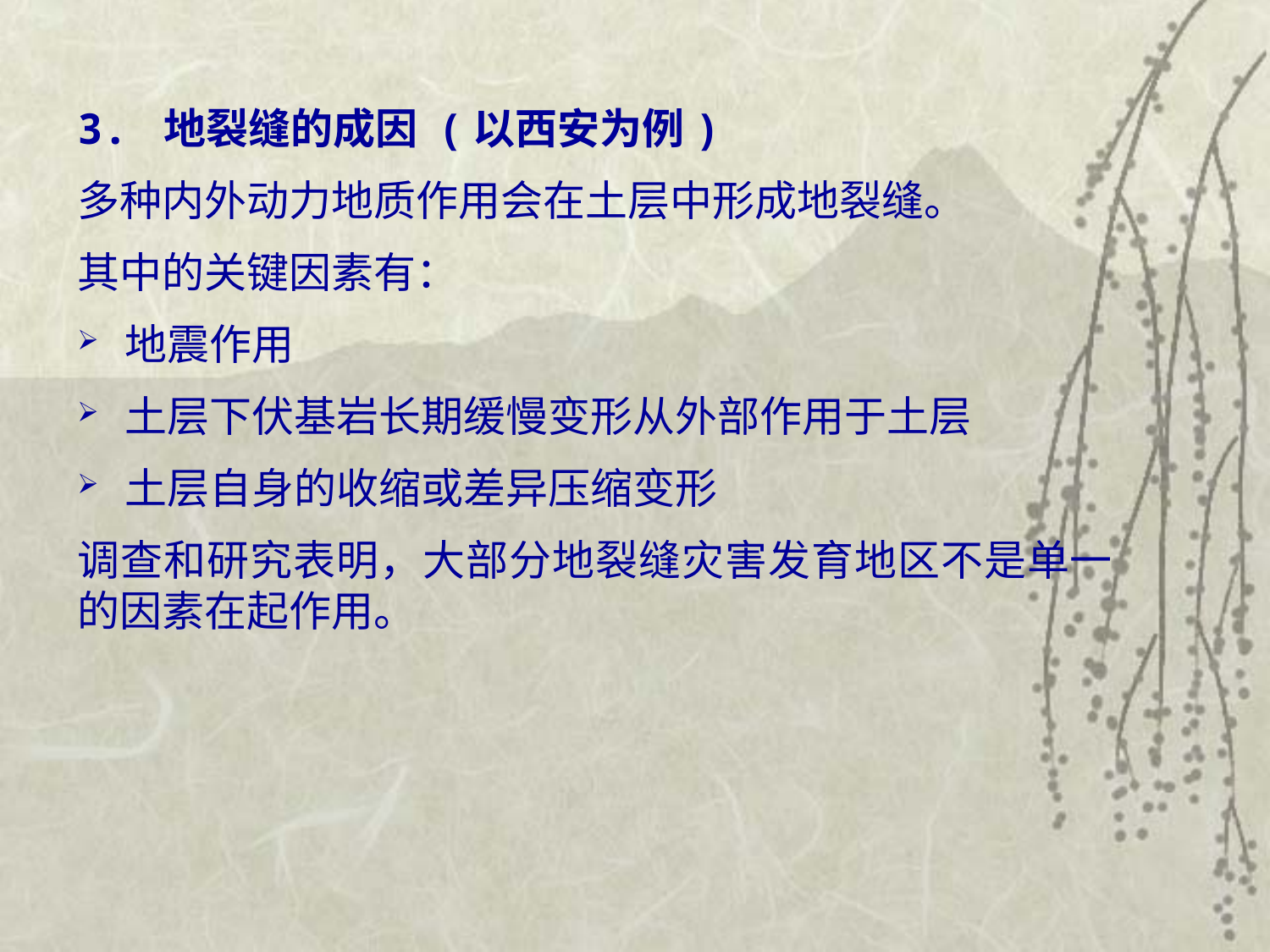

3. 地裂缝的成因 (以西安为例)
多种内外动力地质作用会在土层中形成地裂缝。
其中的关键因素有：
地震作用
土层下伏基岩长期缓慢变形从外部作用于土层
土层自身的收缩或差异压缩变形
调查和研究表明，大部分地裂缝灾害发育地区不是单一的因素在起作用。